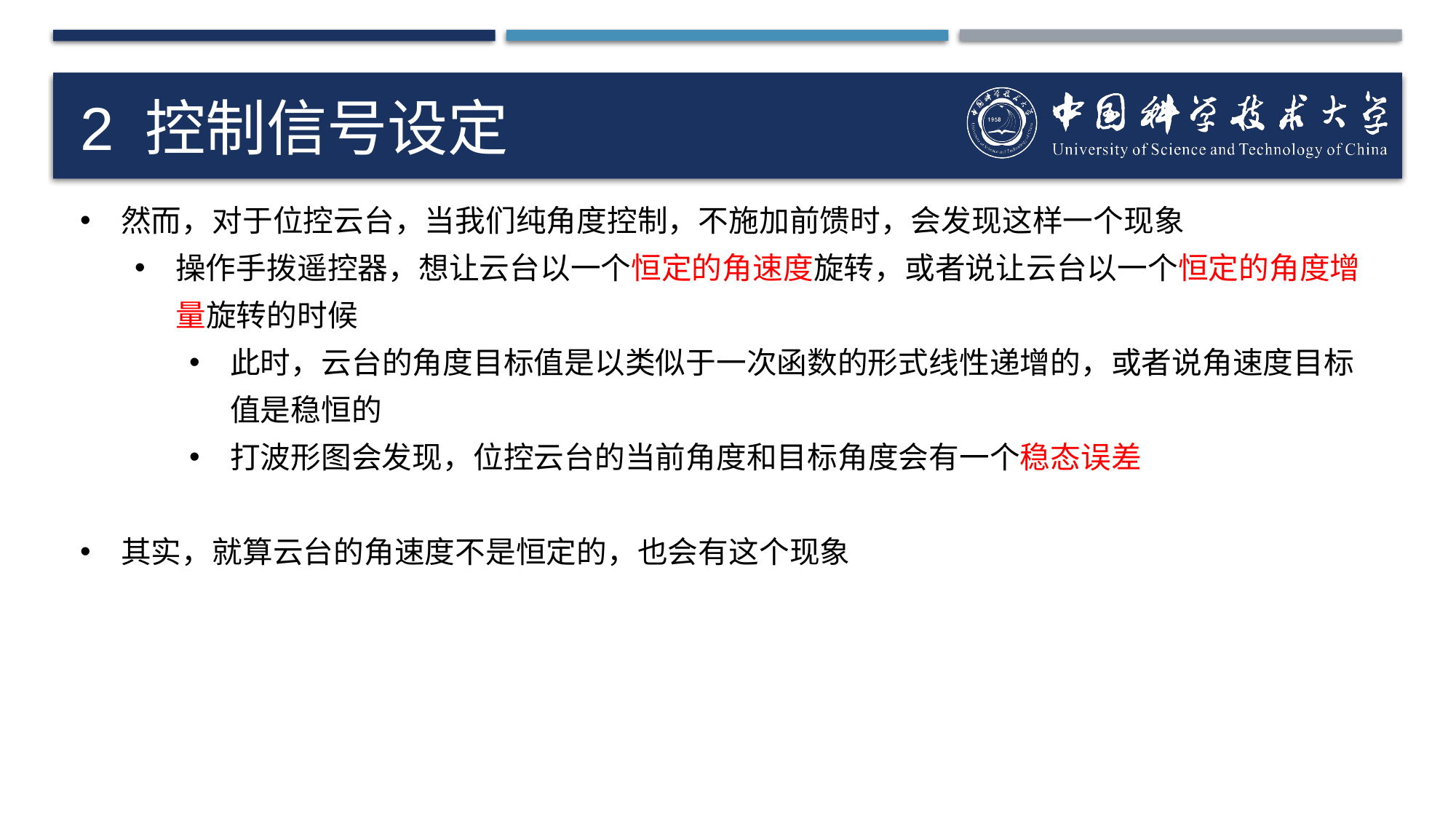

# 2 控制信号设定
然而，对于位控云台，当我们纯角度控制，不施加前馈时，会发现这样一个现象
操作手拨遥控器，想让云台以一个恒定的角速度旋转，或者说让云台以一个恒定的角度增量旋转的时候
此时，云台的角度目标值是以类似于一次函数的形式线性递增的，或者说角速度目标值是稳恒的
打波形图会发现，位控云台的当前角度和目标角度会有一个稳态误差

其实，就算云台的角速度不是恒定的，也会有这个现象